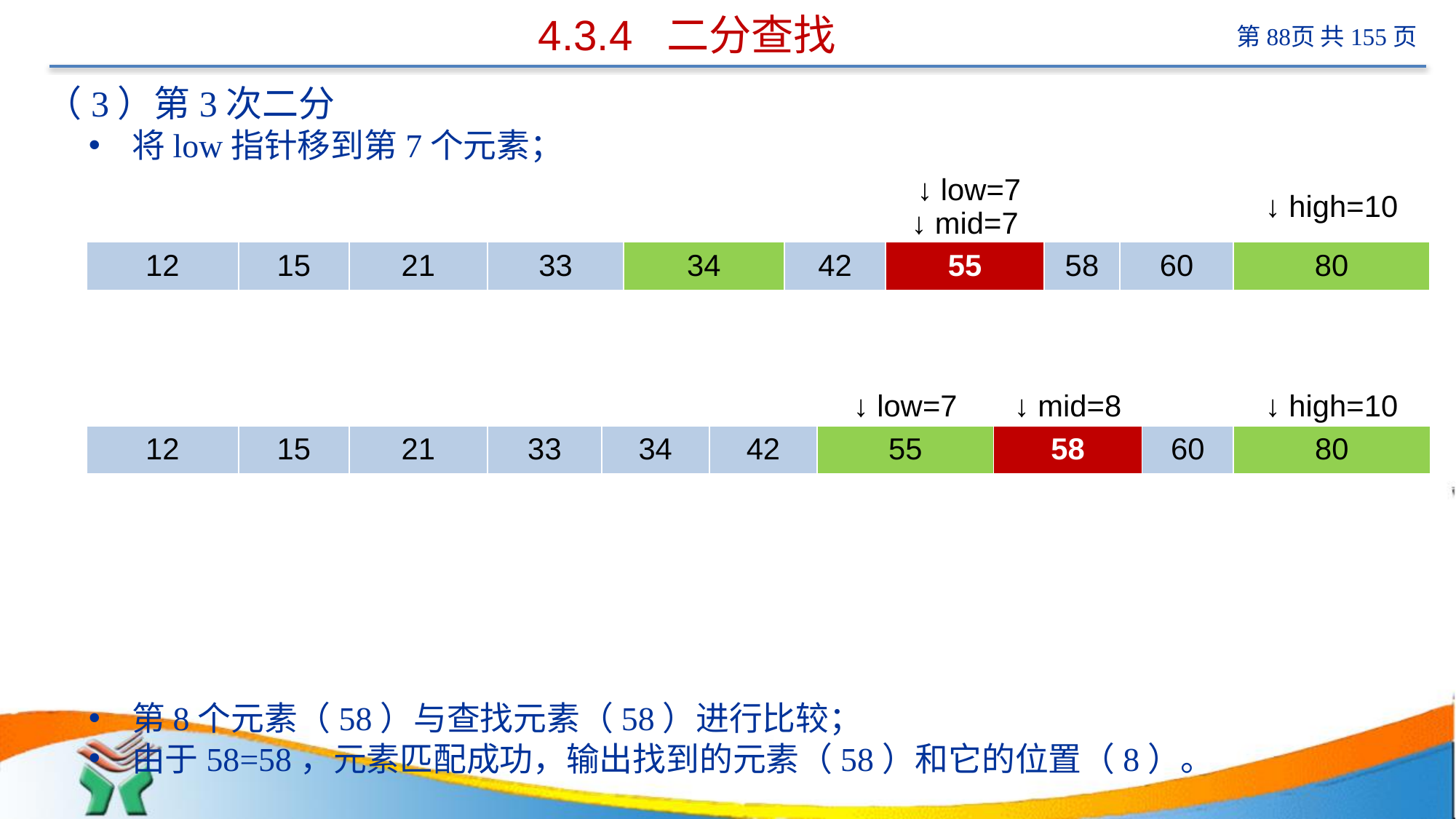

# 4.3.4  二分查找
（3）第3次二分
将low指针移到第7个元素；

计算中位数mid=（7+10）/2=8.5，取整后mid指针移到第8个元素（58）；

第8个元素（58）与查找元素（58）进行比较；
由于58=58，元素匹配成功，输出找到的元素（58）和它的位置（8）。
|  |  |  |  |  |  | ↓ low=7 ↓ mid=7 |  |  | ↓ high=10 |
| --- | --- | --- | --- | --- | --- | --- | --- | --- | --- |
| 12 | 15 | 21 | 33 | 34 | 42 | 55 | 58 | 60 | 80 |
|  |  |  |  |  |  | ↓ low=7 | ↓ mid=8 |  | ↓ high=10 |
| --- | --- | --- | --- | --- | --- | --- | --- | --- | --- |
| 12 | 15 | 21 | 33 | 34 | 42 | 55 | 58 | 60 | 80 |